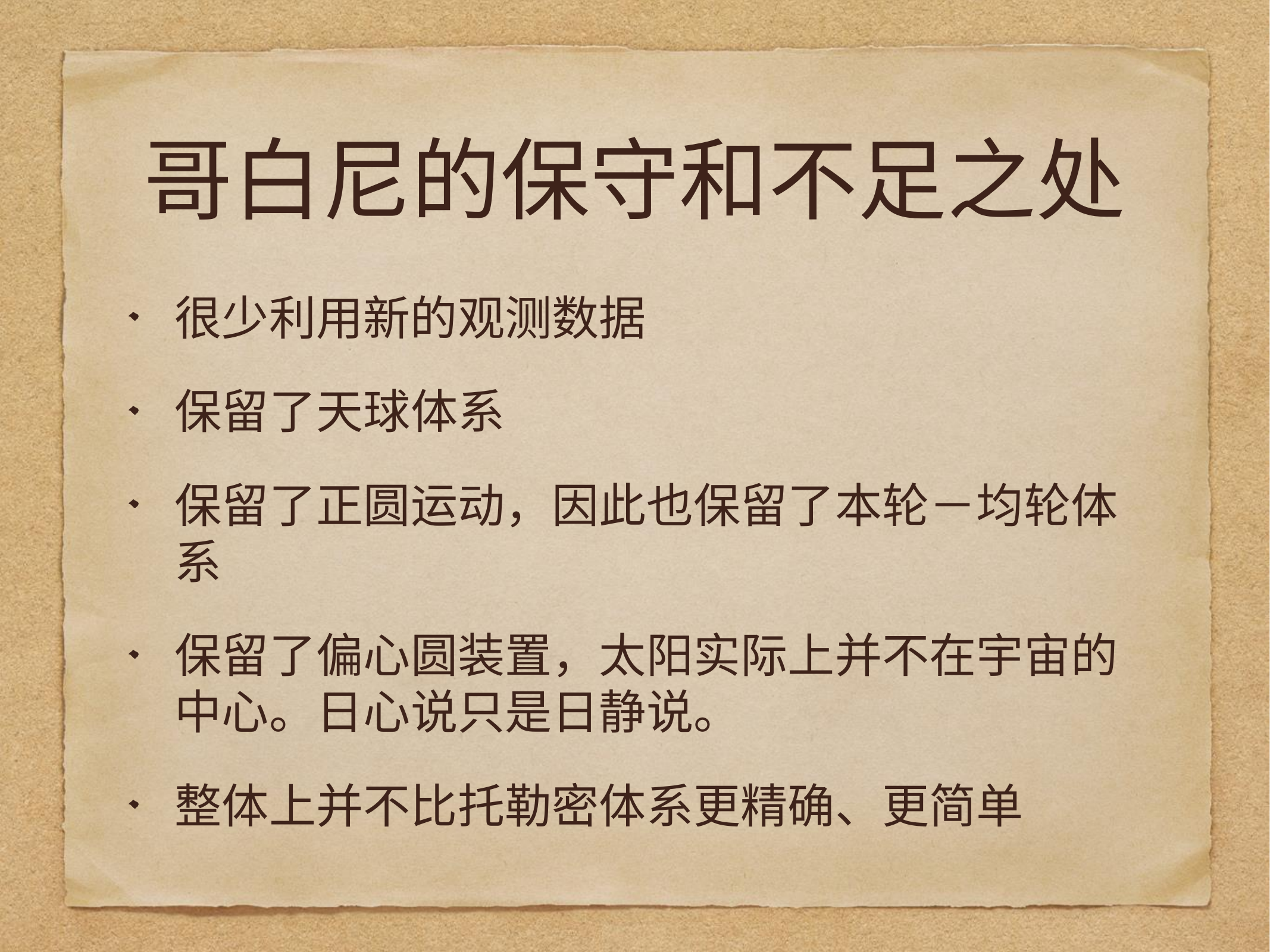

# 哥白尼的保守和不足之处
很少利用新的观测数据
保留了天球体系
保留了正圆运动，因此也保留了本轮－均轮体系
保留了偏心圆装置，太阳实际上并不在宇宙的中心。日心说只是日静说。
整体上并不比托勒密体系更精确、更简单